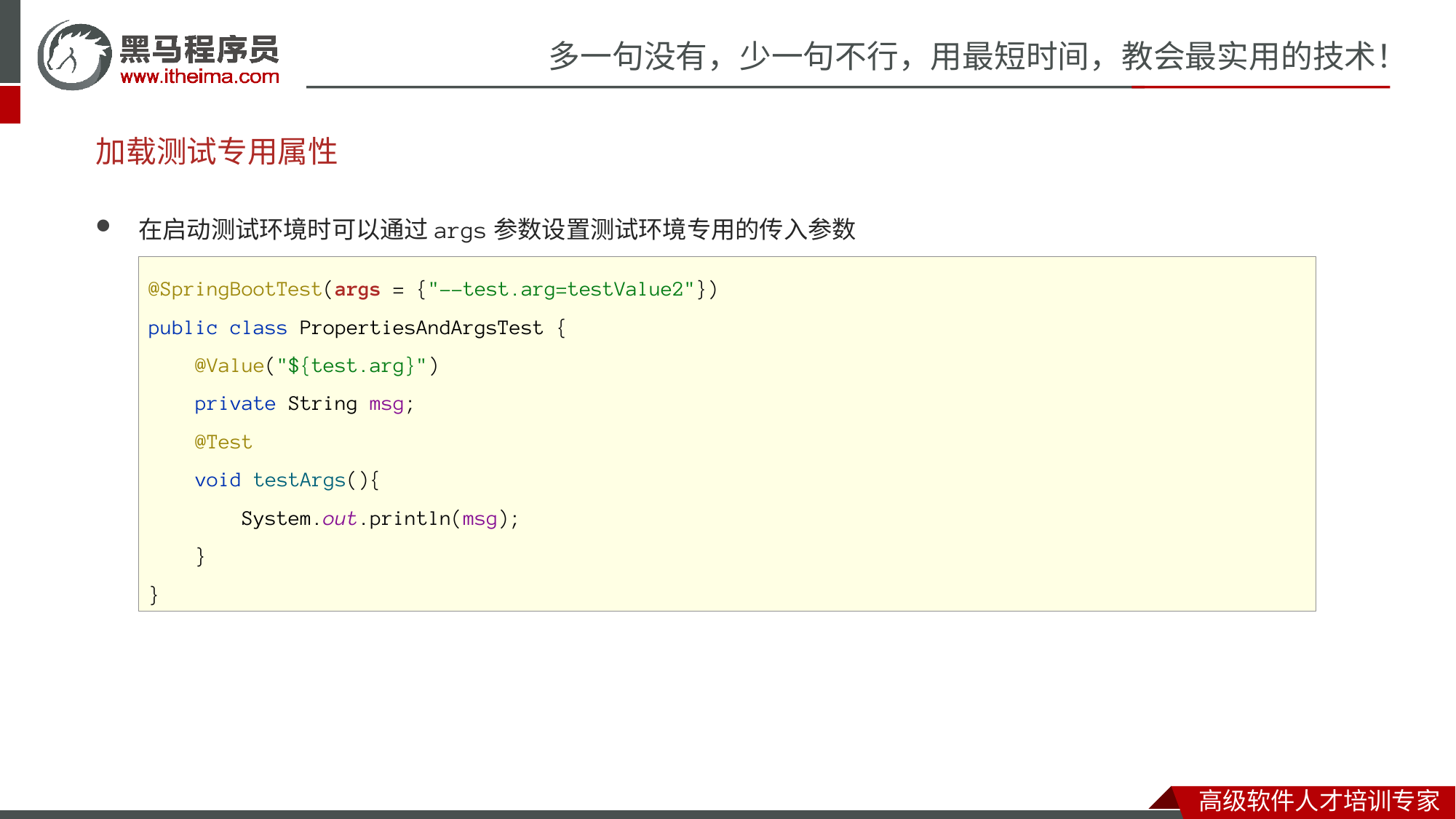

# 加载测试专用属性
在启动测试环境时可以通过args参数设置测试环境专用的传入参数

@SpringBootTest(args = {"--test.arg=testValue2"})
public class PropertiesAndArgsTest {
    @Value("${test.arg}")
    private String msg;
    @Test
    void testArgs(){
        System.out.println(msg);
    }
}